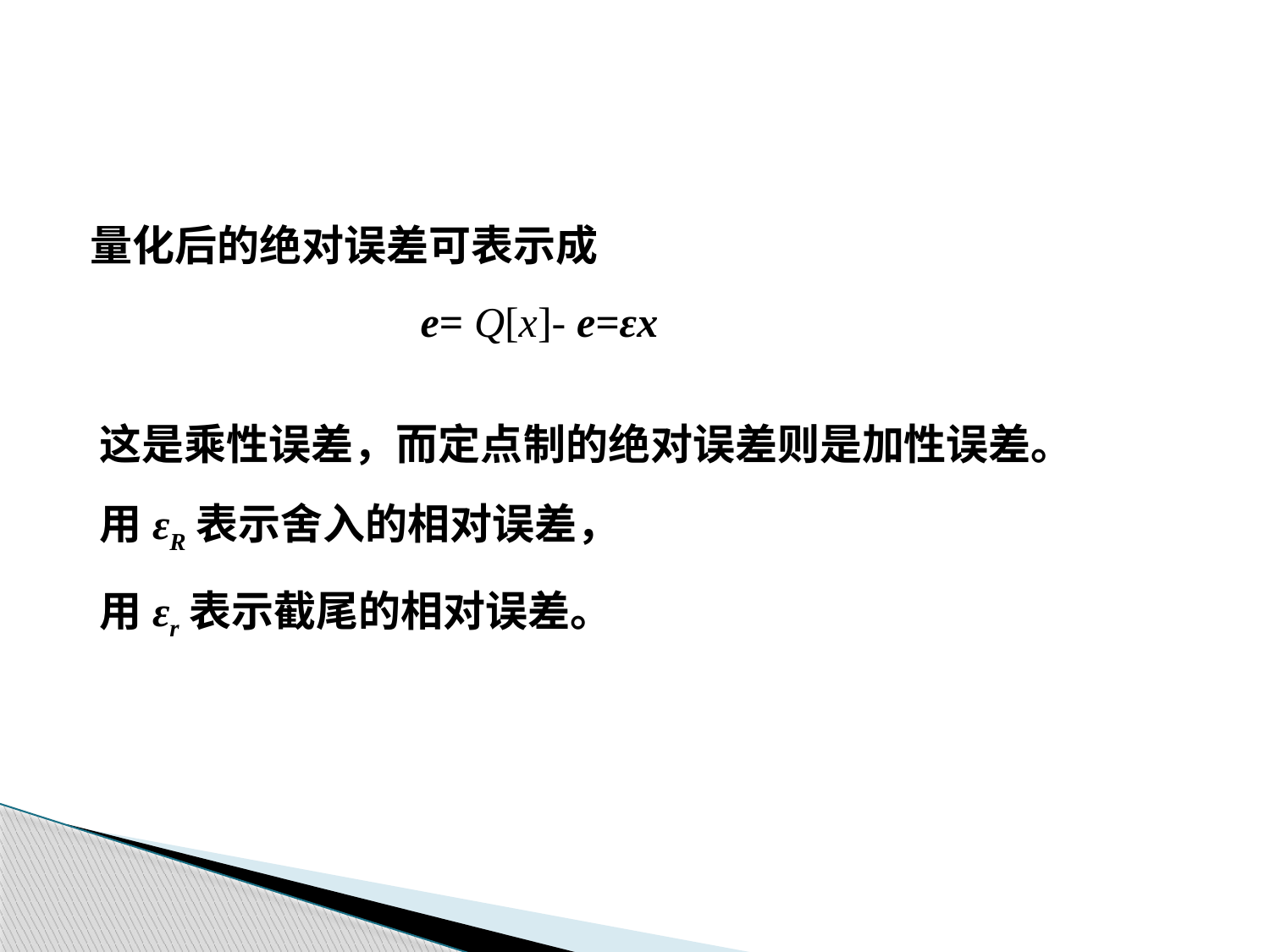

量化后的绝对误差可表示成
e= Q[x]- e=εx
这是乘性误差，而定点制的绝对误差则是加性误差。
用εR表示舍入的相对误差，
用εr表示截尾的相对误差。